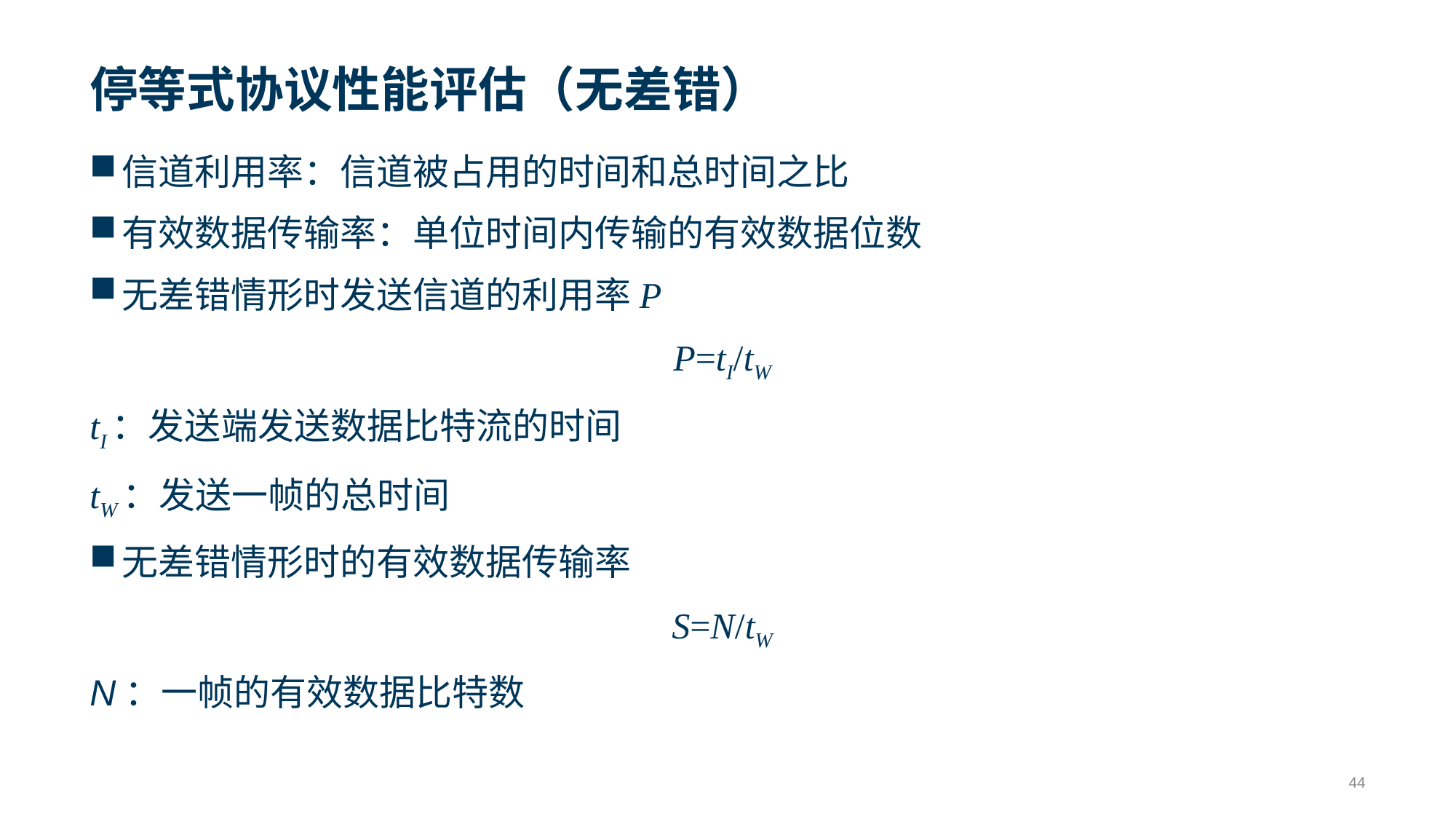

# 停等式协议性能评估（无差错）
信道利用率：信道被占用的时间和总时间之比
有效数据传输率：单位时间内传输的有效数据位数
无差错情形时发送信道的利用率P
P=tI/tW
tI：发送端发送数据比特流的时间
tW：发送一帧的总时间
无差错情形时的有效数据传输率
S=N/tW
N：一帧的有效数据比特数

44